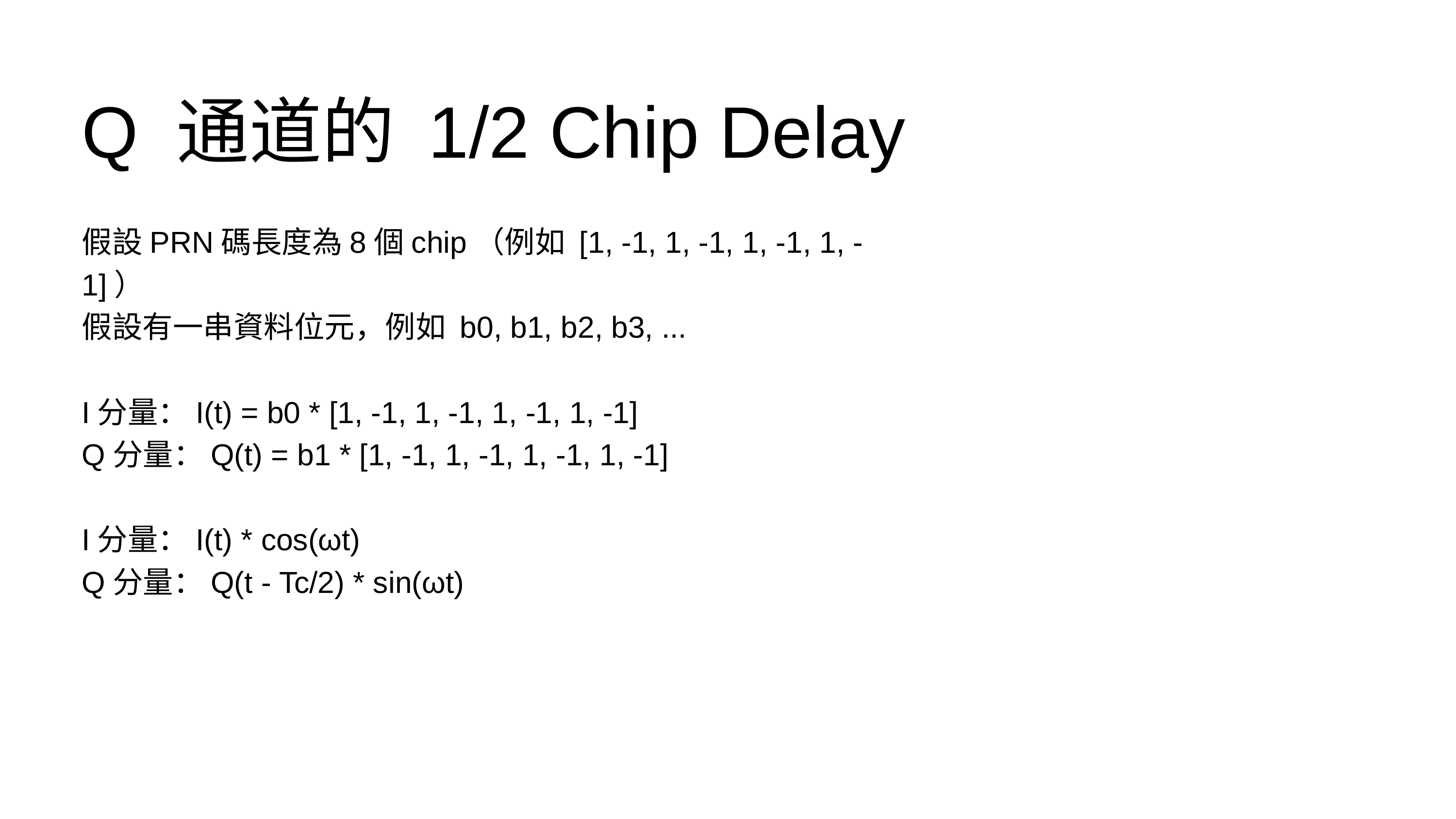

Q 通道的 1/2 Chip Delay
假設PRN碼長度為8個chip（例如 [1, -1, 1, -1, 1, -1, 1, -1]）
假設有一串資料位元，例如 b0, b1, b2, b3, ...

I分量：I(t) = b0 * [1, -1, 1, -1, 1, -1, 1, -1]
Q分量：Q(t) = b1 * [1, -1, 1, -1, 1, -1, 1, -1]

I分量：I(t) * cos(ωt)
Q分量：Q(t - Tc/2) * sin(ωt)